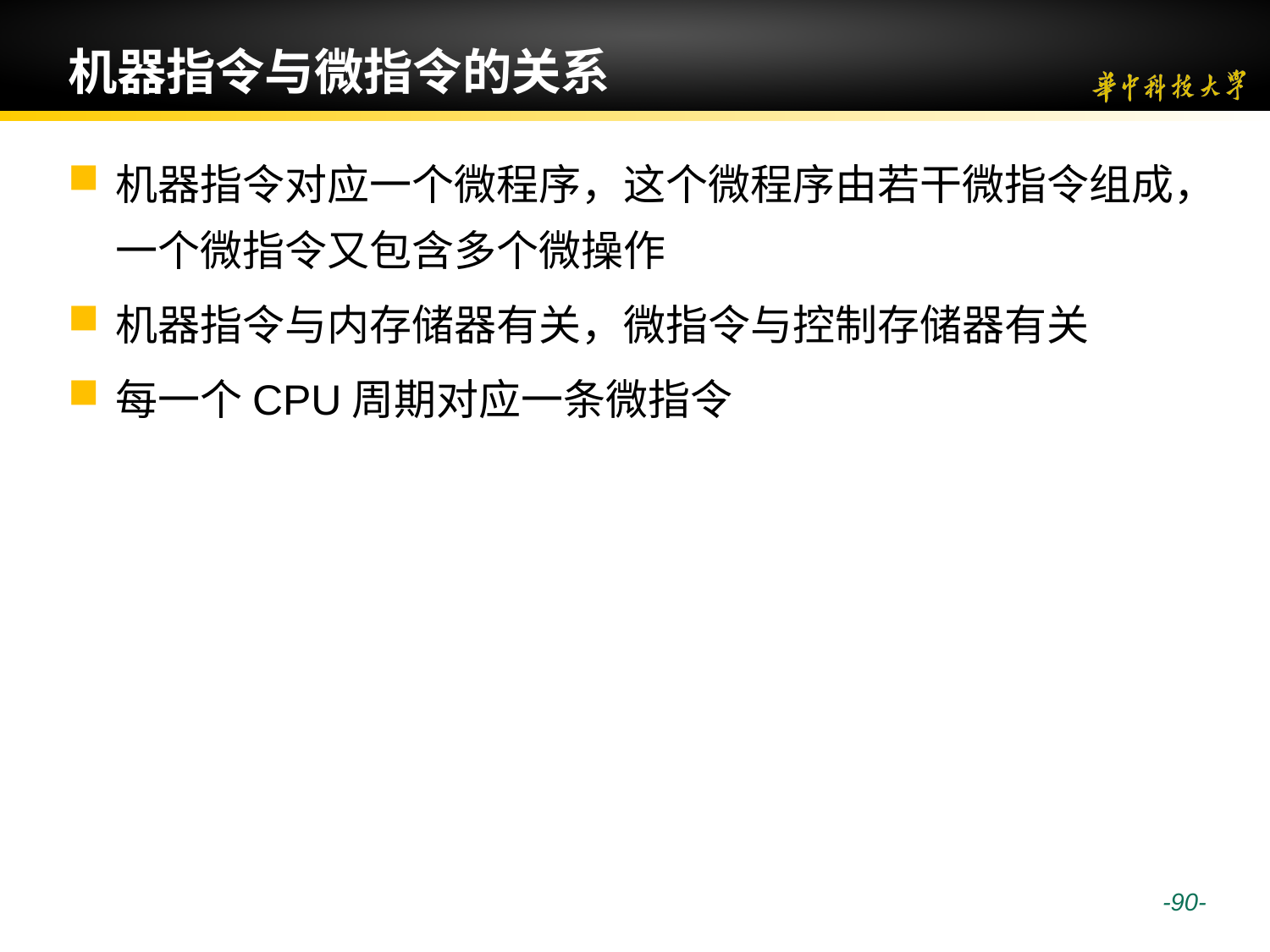

# 机器指令与微指令的关系
机器指令对应一个微程序，这个微程序由若干微指令组成，一个微指令又包含多个微操作
机器指令与内存储器有关，微指令与控制存储器有关
每一个CPU周期对应一条微指令

 -90-